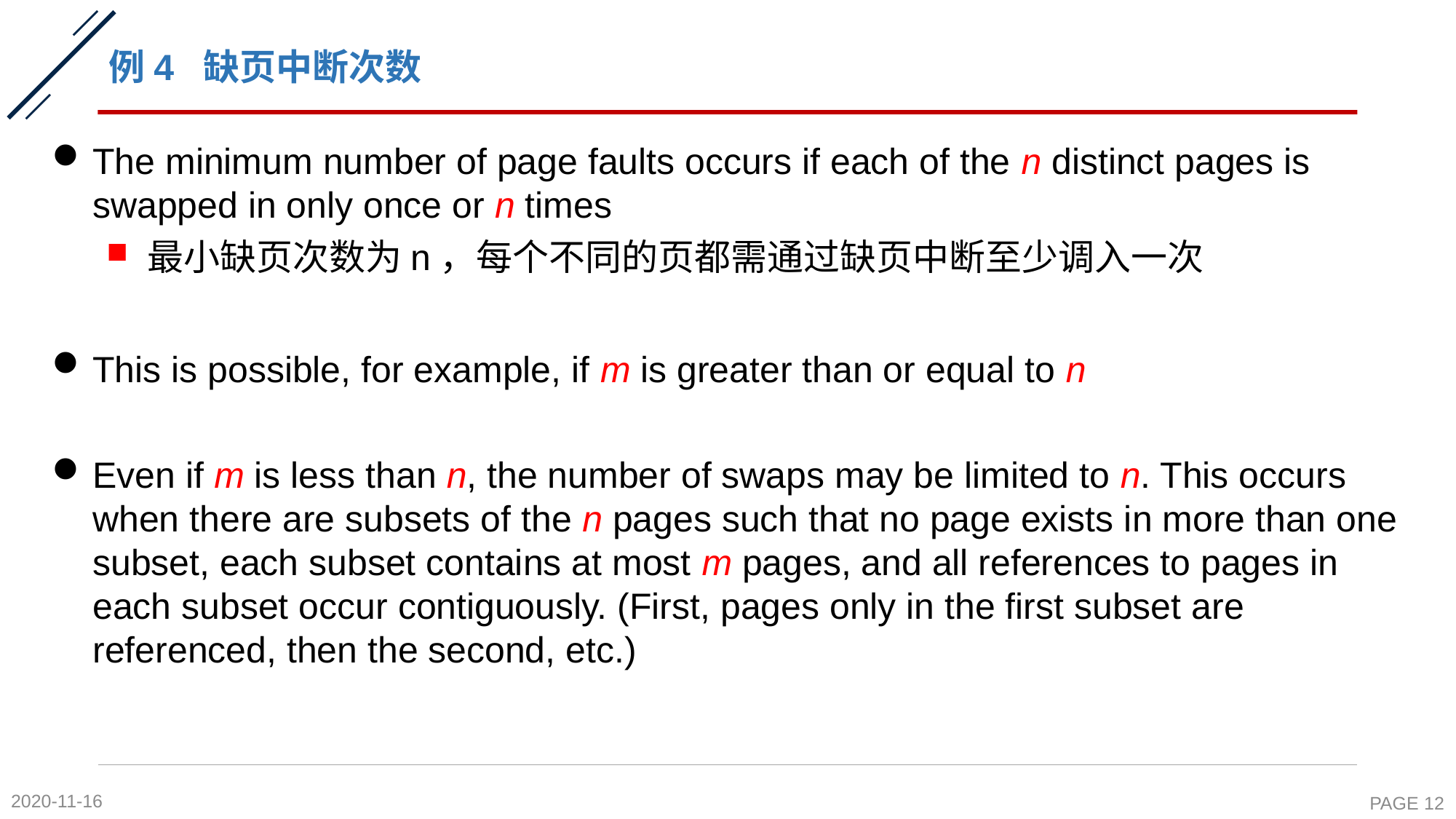

# 例4  缺页中断次数

The minimum number of page faults occurs if each of the n distinct pages is swapped in only once or n times
最小缺页次数为n，每个不同的页都需通过缺页中断至少调入一次

This is possible, for example, if m is greater than or equal to n

Even if m is less than n, the number of swaps may be limited to n. This occurs when there are subsets of the n pages such that no page exists in more than one subset, each subset contains at most m pages, and all references to pages in each subset occur contiguously. (First, pages only in the first subset are referenced, then the second, etc.)

2020-11-16
PAGE 12